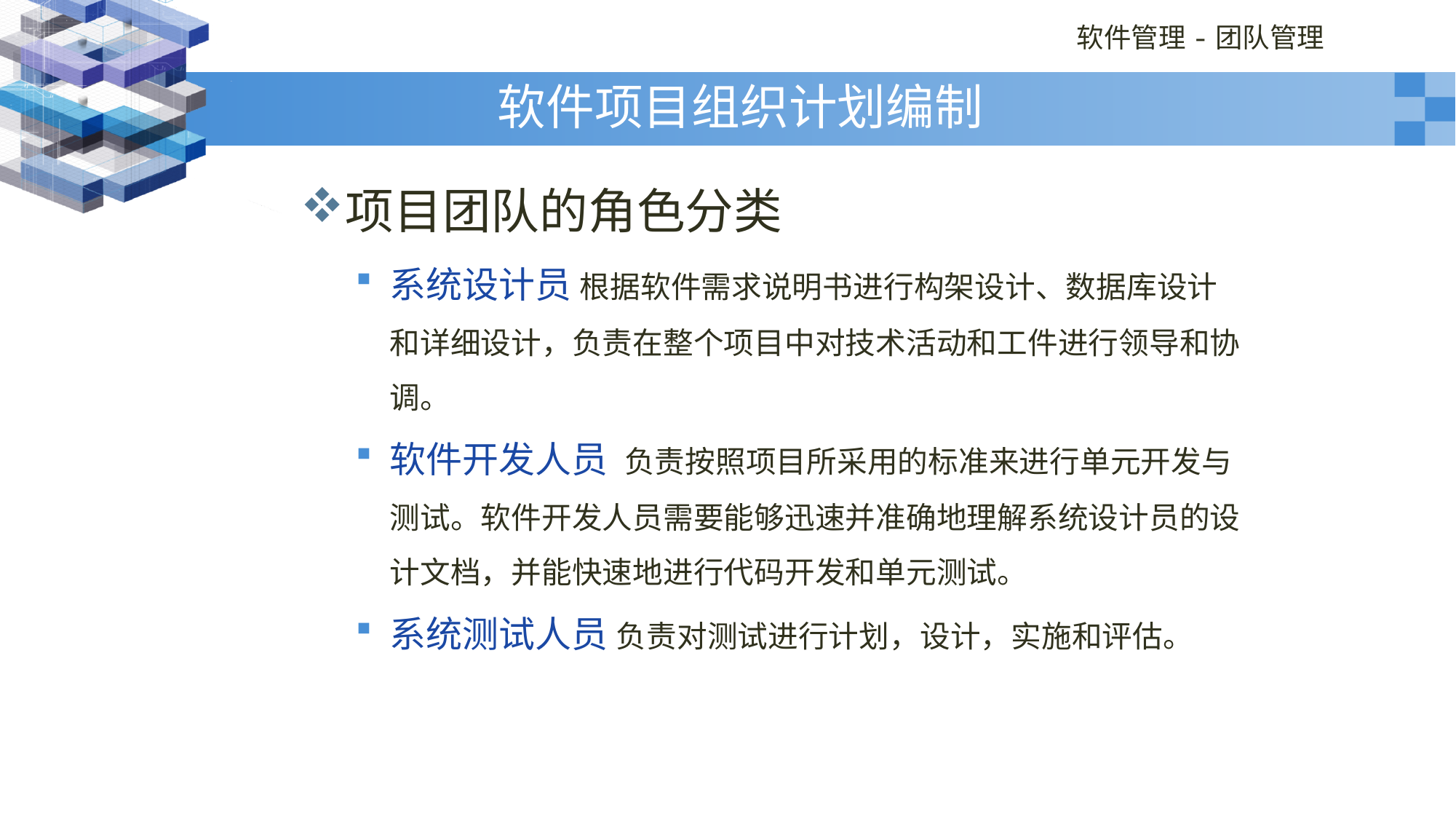

# 软件项目组织计划编制
项目团队的角色分类
系统设计员 根据软件需求说明书进行构架设计、数据库设计和详细设计，负责在整个项目中对技术活动和工件进行领导和协调。
软件开发人员  负责按照项目所采用的标准来进行单元开发与测试。软件开发人员需要能够迅速并准确地理解系统设计员的设计文档，并能快速地进行代码开发和单元测试。
系统测试人员 负责对测试进行计划，设计，实施和评估。